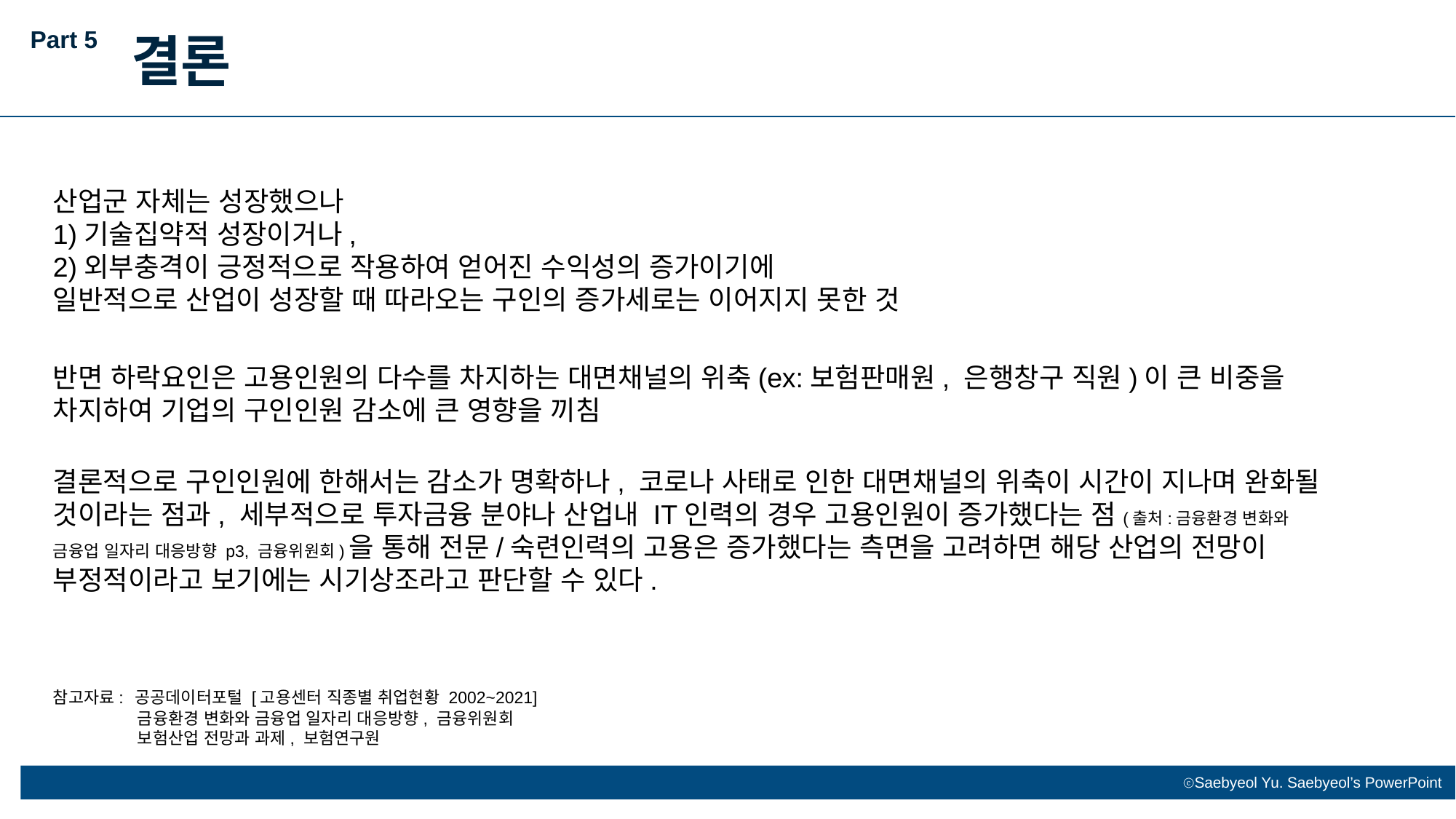

Part 5
결론
산업군 자체는 성장했으나
1)기술집약적 성장이거나,
2)외부충격이 긍정적으로 작용하여 얻어진 수익성의 증가이기에
일반적으로 산업이 성장할 때 따라오는 구인의 증가세로는 이어지지 못한 것
반면 하락요인은 고용인원의 다수를 차지하는 대면채널의 위축(ex:보험판매원, 은행창구 직원)이 큰 비중을 차지하여 기업의 구인인원 감소에 큰 영향을 끼침
결론적으로 구인인원에 한해서는 감소가 명확하나, 코로나 사태로 인한 대면채널의 위축이 시간이 지나며 완화될 것이라는 점과, 세부적으로 투자금융 분야나 산업내 IT인력의 경우 고용인원이 증가했다는 점(출처:금융환경 변화와 금융업 일자리 대응방향 p3, 금융위원회)을 통해 전문/숙련인력의 고용은 증가했다는 측면을 고려하면 해당 산업의 전망이 부정적이라고 보기에는 시기상조라고 판단할 수 있다.
참고자료: 공공데이터포털 [고용센터 직종별 취업현황 2002~2021]
                 금융환경 변화와 금융업 일자리 대응방향, 금융위원회
                 보험산업 전망과 과제, 보험연구원